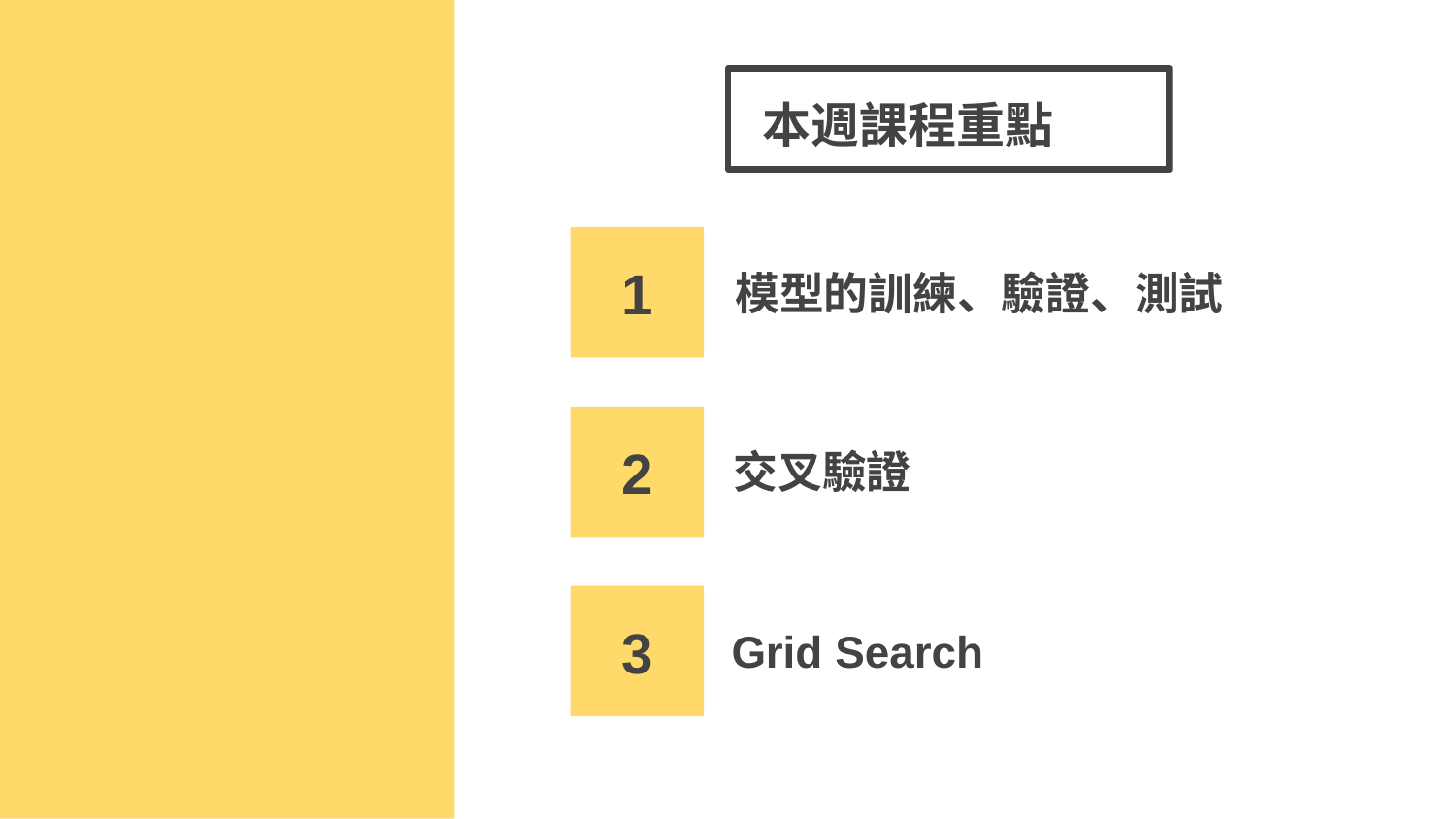

# 本週課程重點
1
模型的訓練、驗證、測試
2
交叉驗證
3
Grid Search